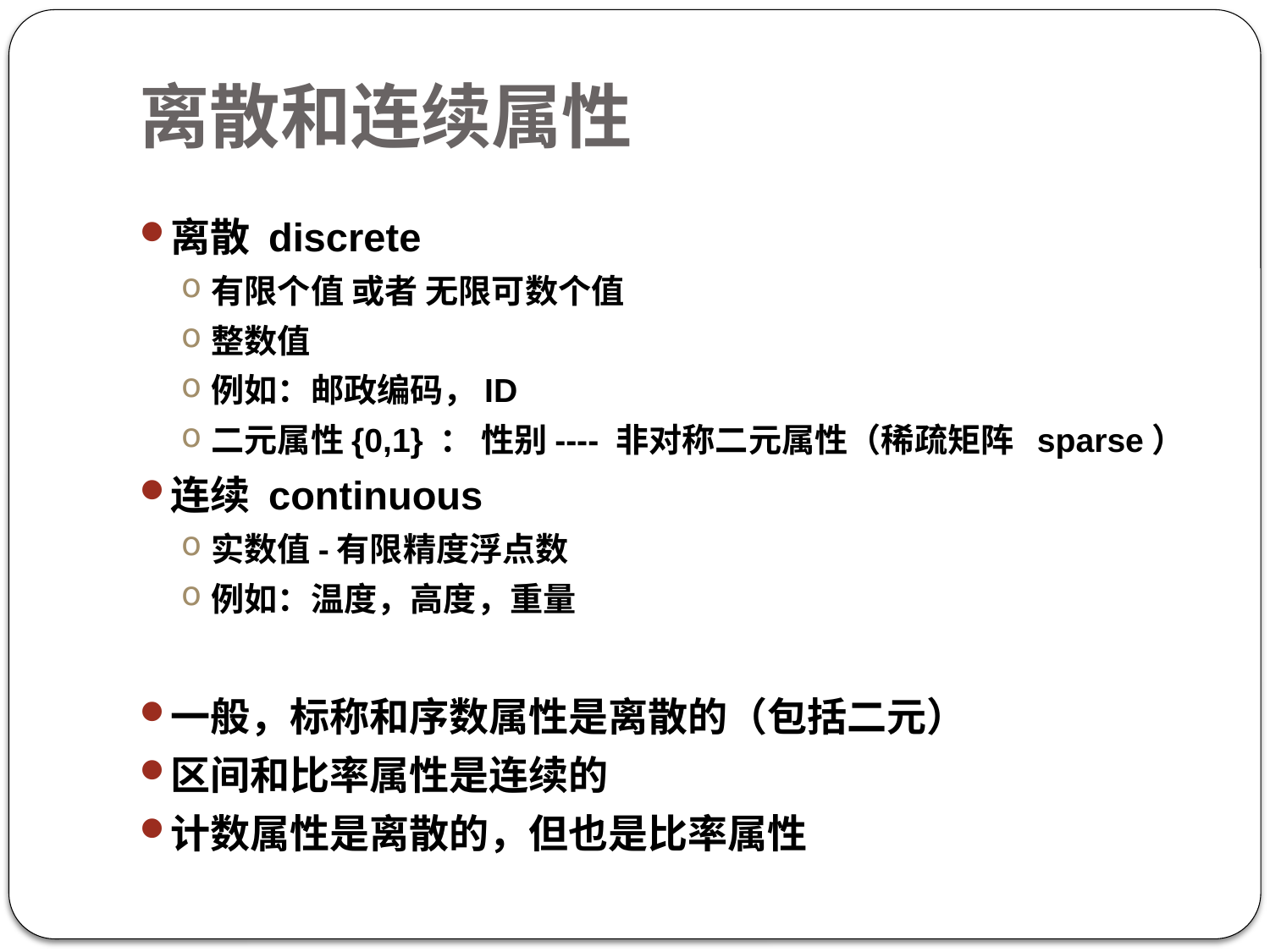

# 离散和连续属性
离散 discrete
有限个值 或者 无限可数个值
整数值
例如：邮政编码，ID
二元属性{0,1} ： 性别---- 非对称二元属性（稀疏矩阵  sparse）
连续 continuous
实数值-有限精度浮点数
例如：温度，高度，重量

一般，标称和序数属性是离散的（包括二元）
区间和比率属性是连续的
计数属性是离散的，但也是比率属性